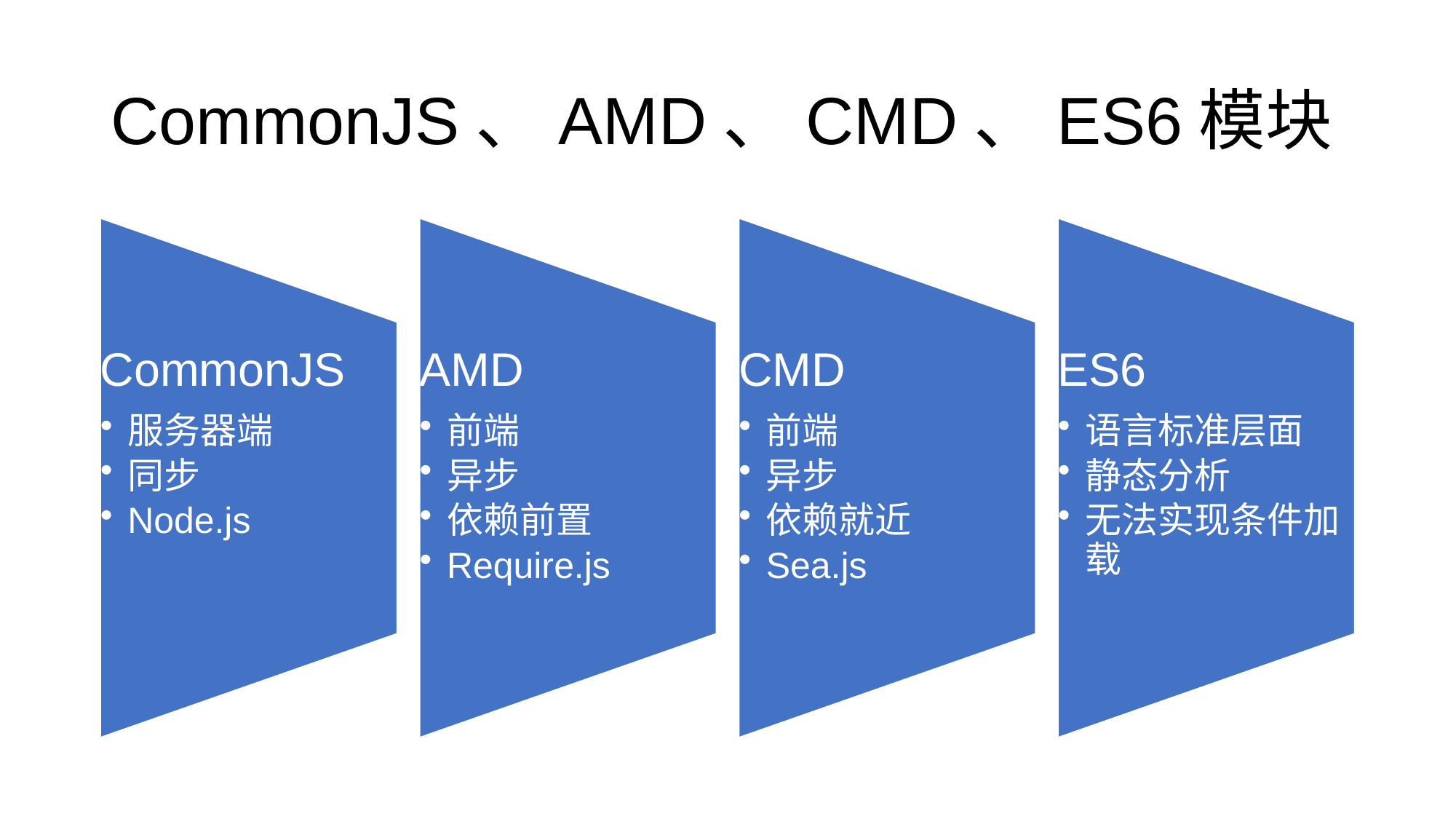

# CommonJS、AMD、CMD、ES6模块
CommonJS
服务器端
同步
Node.js
AMD
前端
异步
依赖前置
Require.js
CMD
前端
异步
依赖就近
Sea.js
ES6
语言标准层面
静态分析
无法实现条件加载